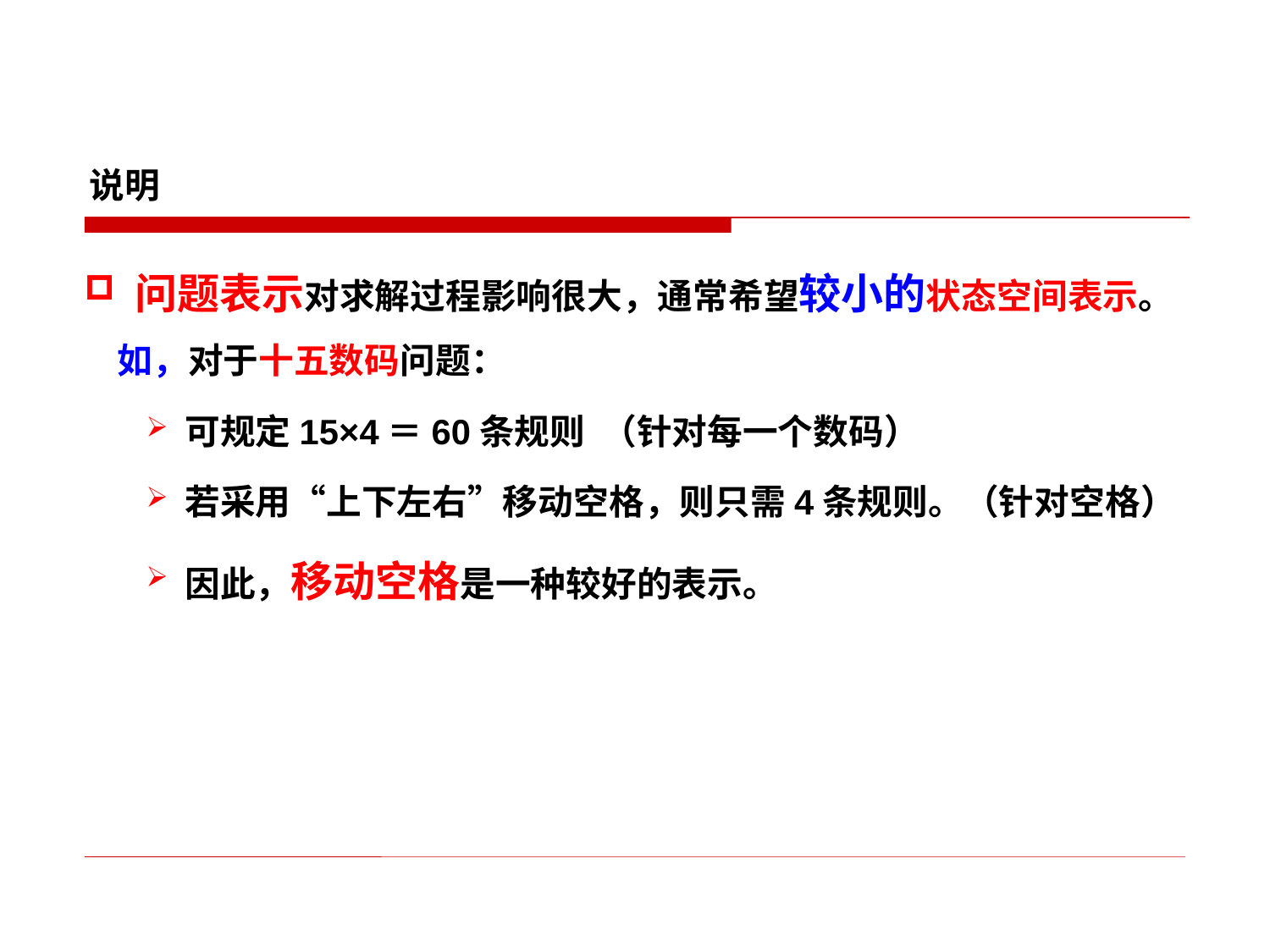

说明
问题表示对求解过程影响很大，通常希望较小的状态空间表示。
   如，对于十五数码问题：
可规定15×4＝60条规则  （针对每一个数码）
若采用“上下左右”移动空格，则只需4条规则。（针对空格）
因此，移动空格是一种较好的表示。